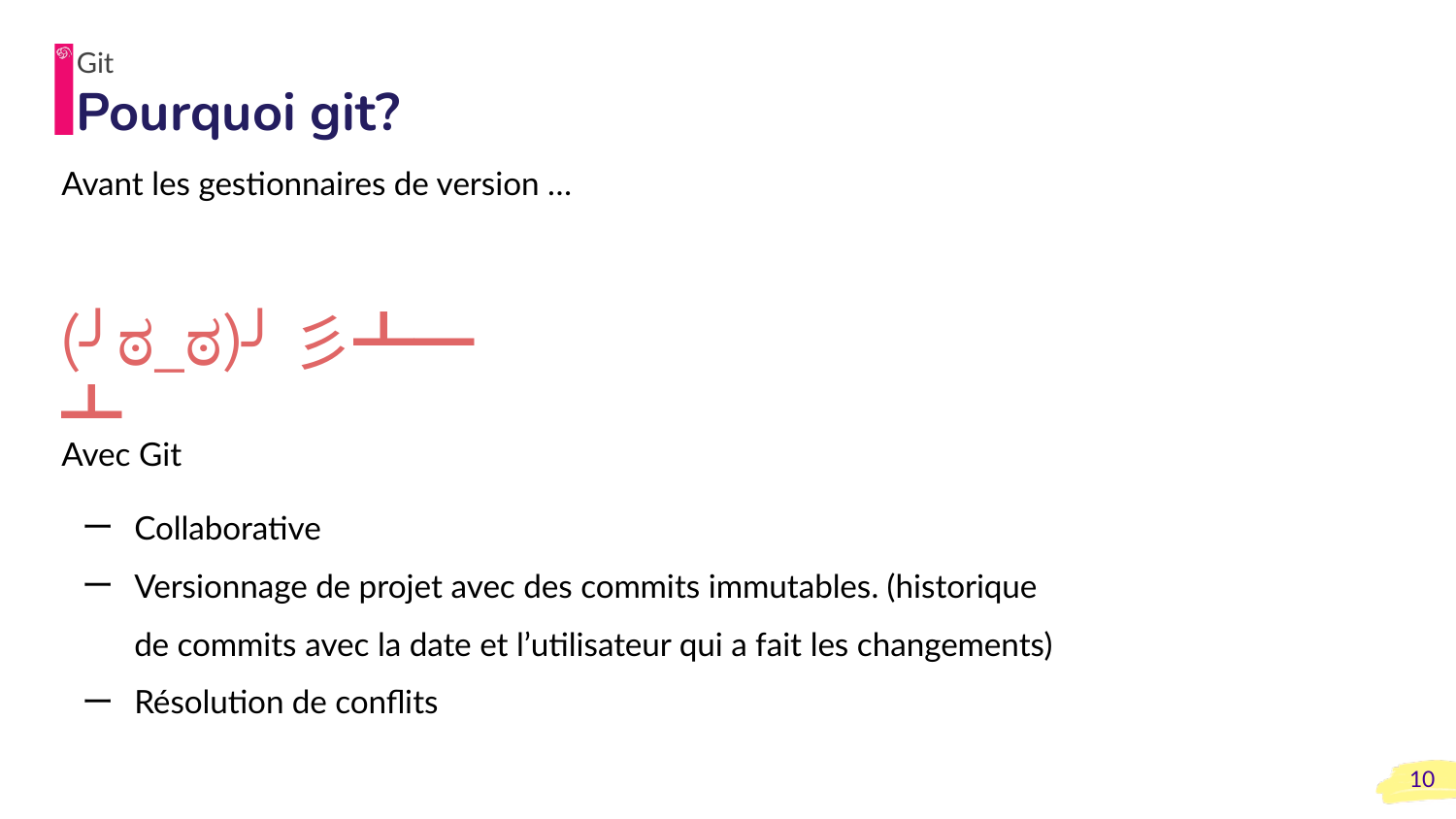

Git
# Pourquoi git?

Avant les gestionnaires de version …

Avec Git
Collaborative
Versionnage de projet avec des commits immutables. (historique de commits avec la date et l’utilisateur qui a fait les changements)
Résolution de conflits

(╯ಠ_ಠ)╯彡┻━┻
10